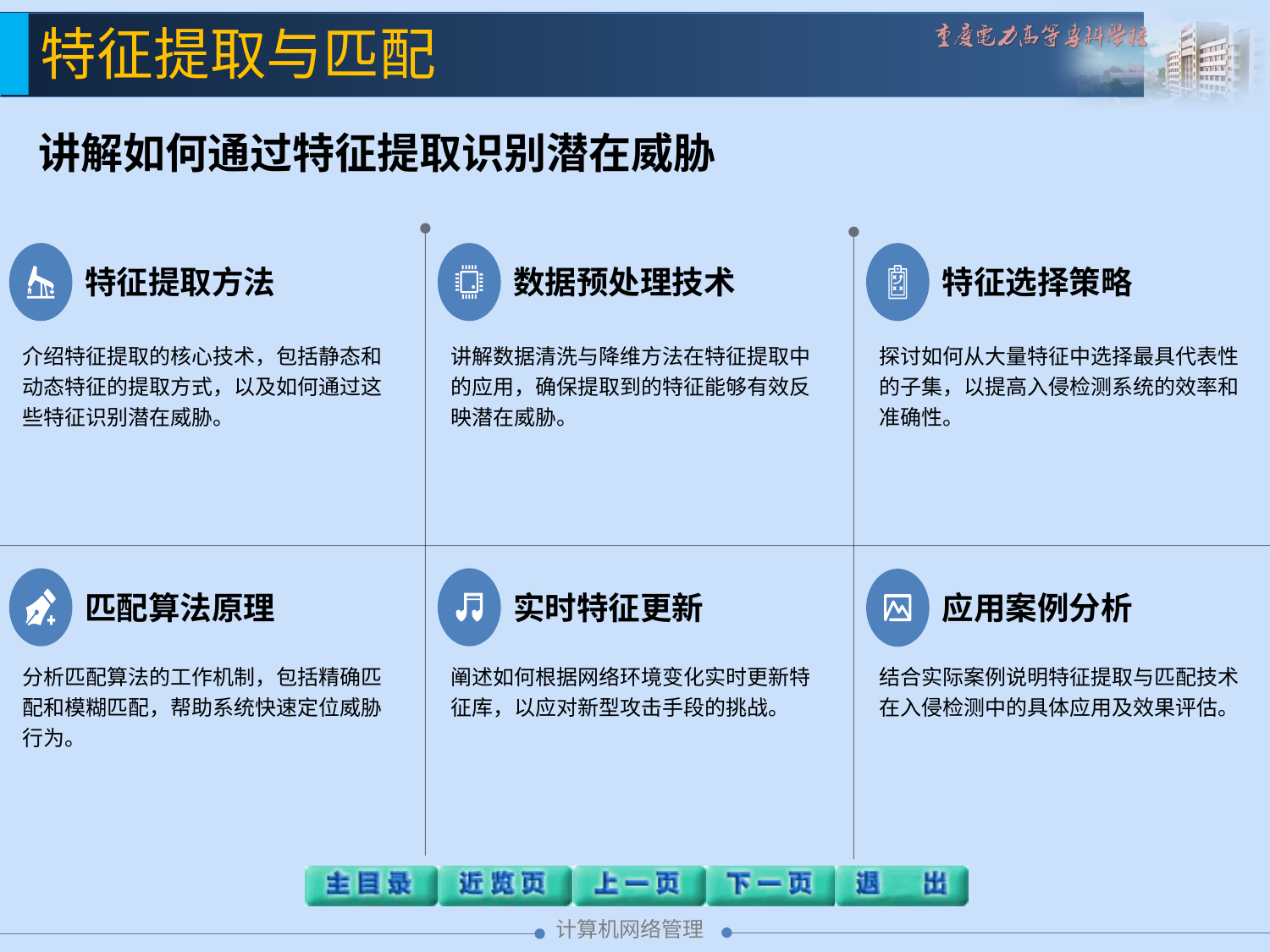

特征提取与匹配
讲解如何通过特征提取识别潜在威胁
特征提取方法

介绍特征提取的核心技术，包括静态和动态特征的提取方式，以及如何通过这些特征识别潜在威胁。
数据预处理技术

讲解数据清洗与降维方法在特征提取中的应用，确保提取到的特征能够有效反映潜在威胁。
特征选择策略

探讨如何从大量特征中选择最具代表性的子集，以提高入侵检测系统的效率和准确性。
匹配算法原理

分析匹配算法的工作机制，包括精确匹配和模糊匹配，帮助系统快速定位威胁行为。
实时特征更新

阐述如何根据网络环境变化实时更新特征库，以应对新型攻击手段的挑战。
应用案例分析

结合实际案例说明特征提取与匹配技术在入侵检测中的具体应用及效果评估。